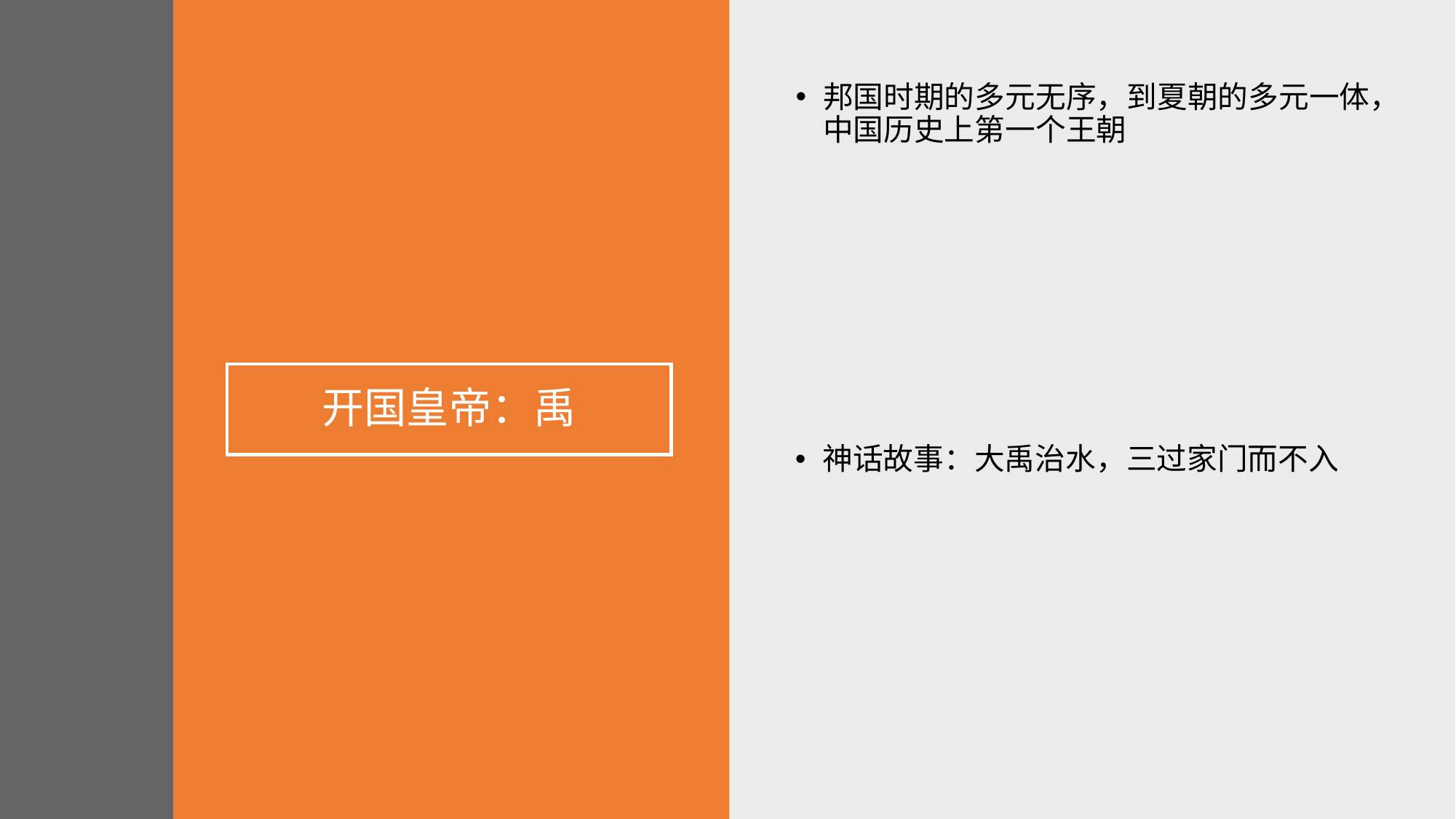

邦国时期的多元无序，到夏朝的多元一体，中国历史上第一个王朝
# 开国皇帝：禹
神话故事：大禹治水，三过家门而不入